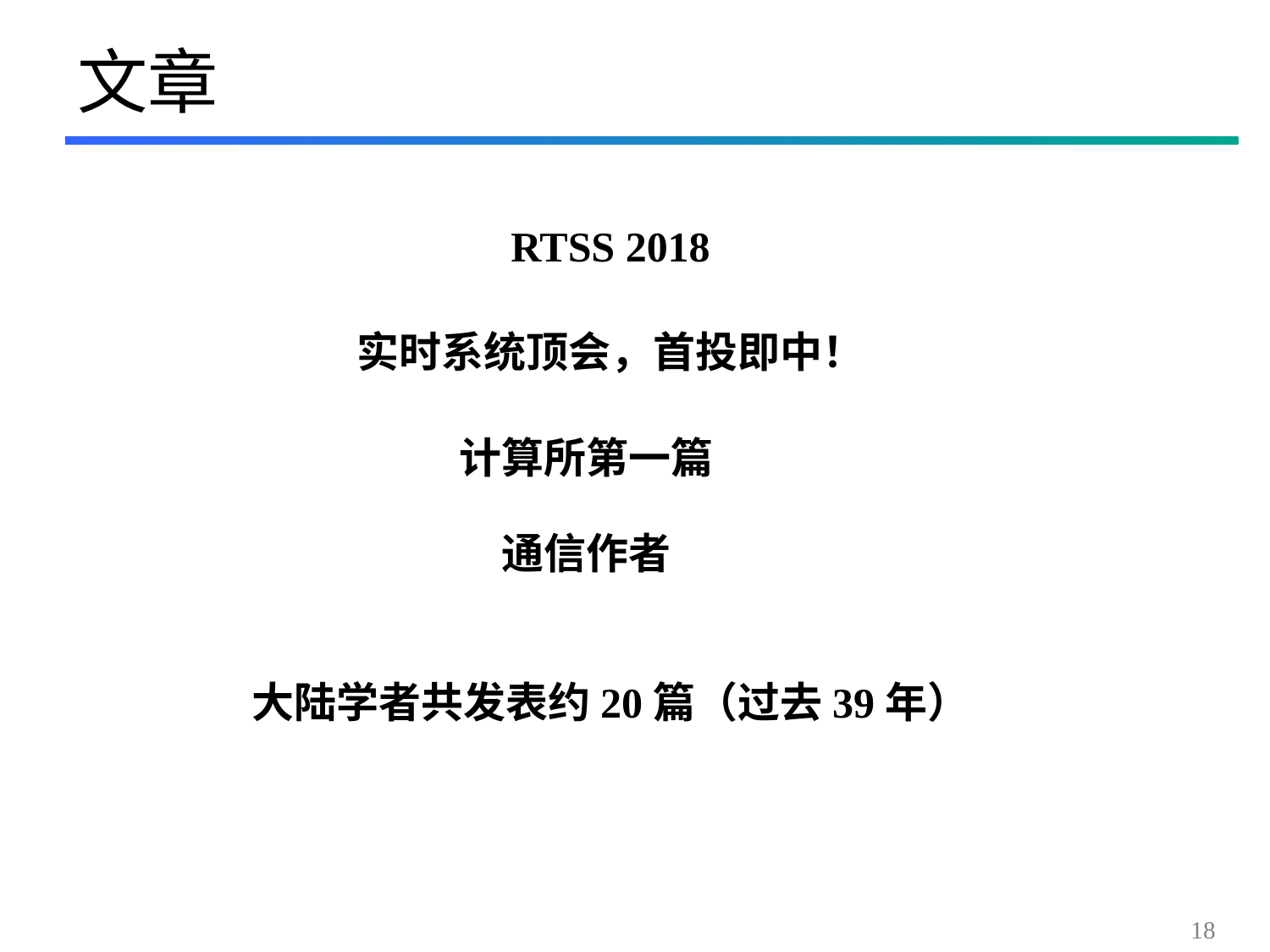

# 文章
RTSS 2018
实时系统顶会，首投即中！
计算所第一篇
通信作者
大陆学者共发表约20篇（过去39年）
18